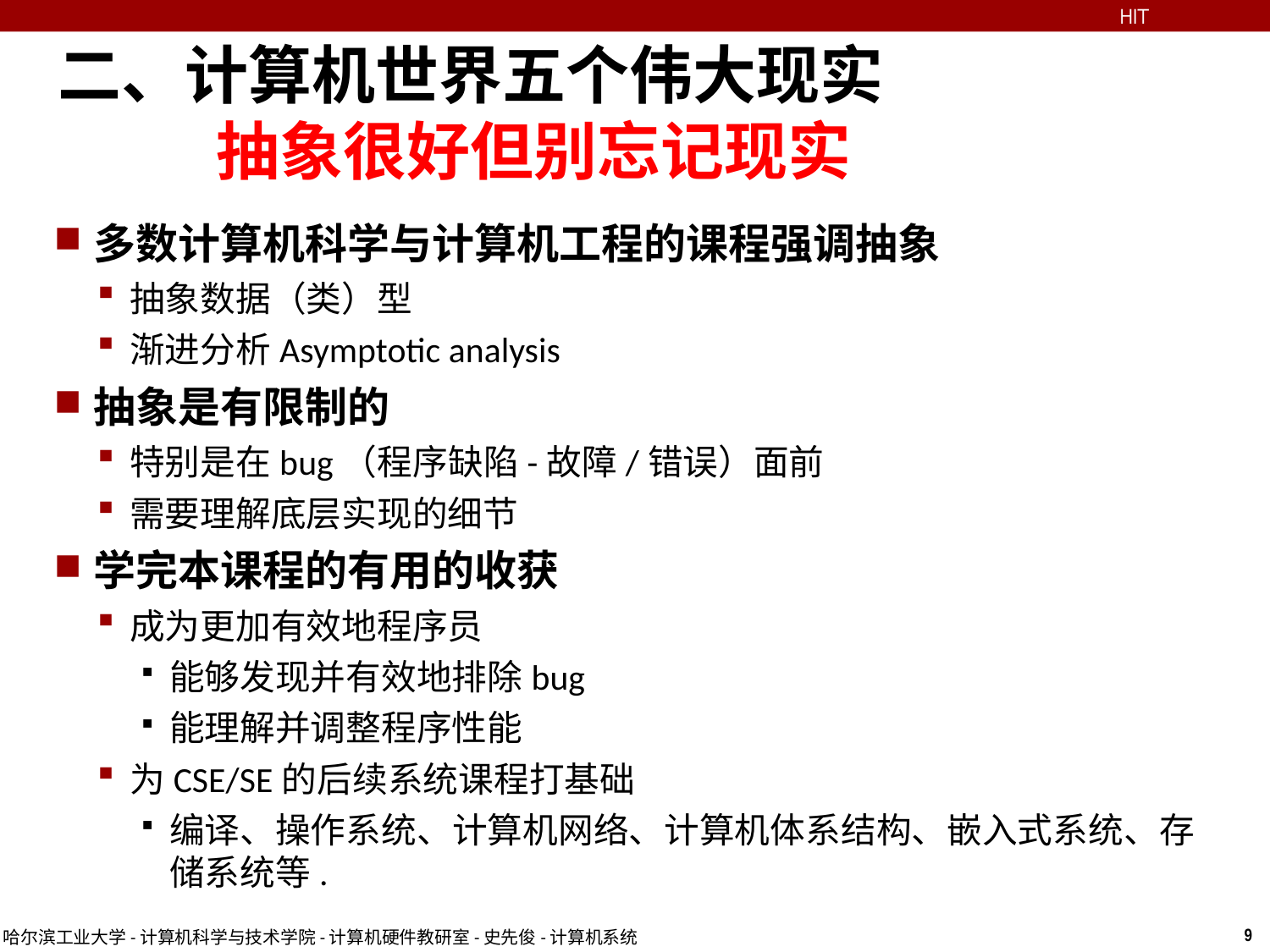

HIT
# 二、计算机世界五个伟大现实 抽象很好但别忘记现实
多数计算机科学与计算机工程的课程强调抽象
抽象数据（类）型
渐进分析Asymptotic analysis
抽象是有限制的
特别是在bug（程序缺陷-故障/错误）面前
需要理解底层实现的细节
学完本课程的有用的收获
成为更加有效地程序员
能够发现并有效地排除bug
能理解并调整程序性能
为CSE/SE的后续系统课程打基础
编译、操作系统、计算机网络、计算机体系结构、嵌入式系统、存储系统等.